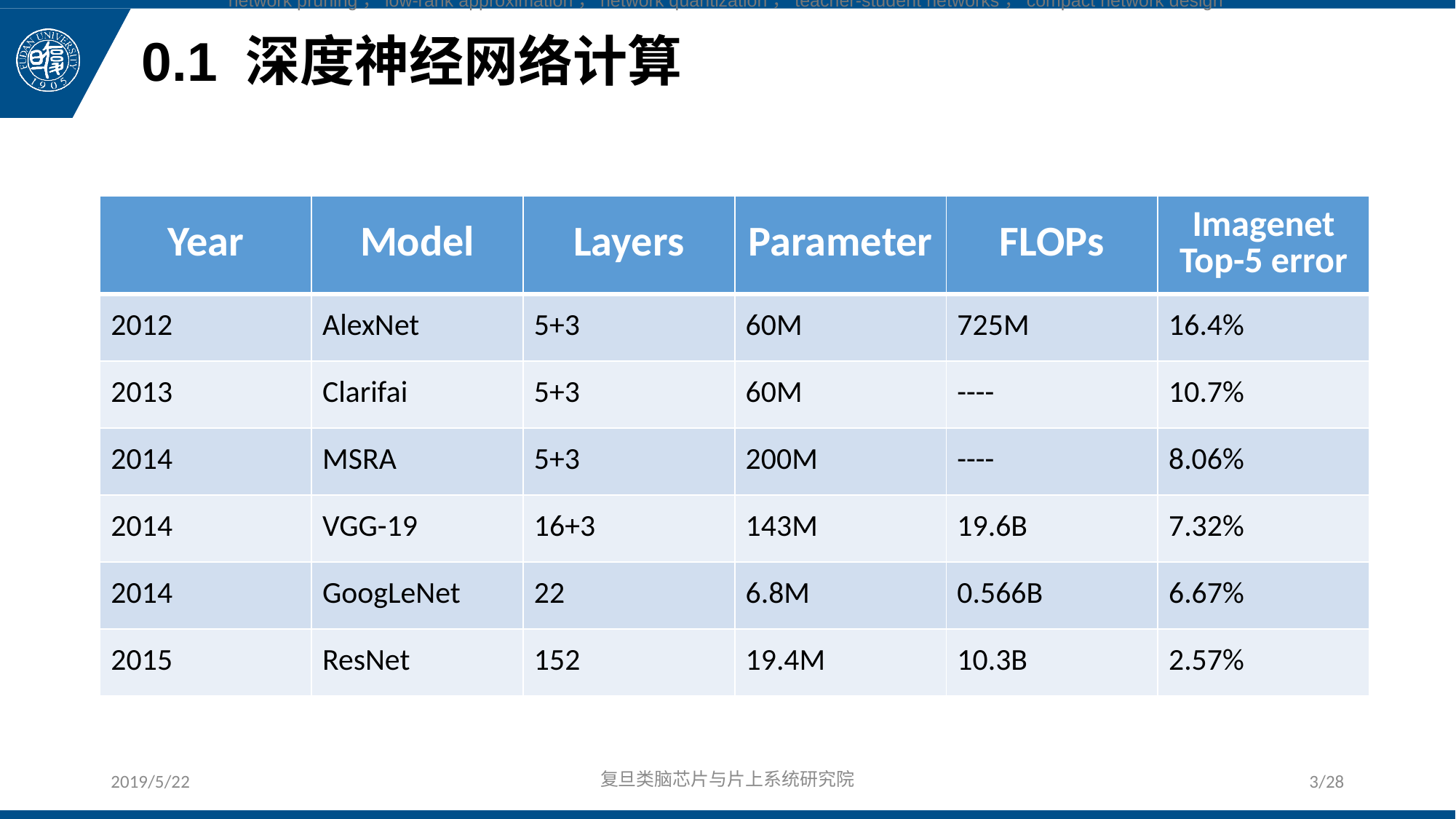

network pruning，low-rank approximation，network quantization，teacher-student networks，compact network design
# 0.1 深度神经网络计算
| Year | Model | Layers | Parameter | FLOPs | Imagenet Top-5 error |
| --- | --- | --- | --- | --- | --- |
| 2012 | AlexNet | 5+3 | 60M | 725M | 16.4% |
| 2013 | Clarifai | 5+3 | 60M | ---- | 10.7% |
| 2014 | MSRA | 5+3 | 200M | ---- | 8.06% |
| 2014 | VGG-19 | 16+3 | 143M | 19.6B | 7.32% |
| 2014 | GoogLeNet | 22 | 6.8M | 0.566B | 6.67% |
| 2015 | ResNet | 152 | 19.4M | 10.3B | 2.57% |
2019/5/22
复旦类脑芯片与片上系统研究院
3/28